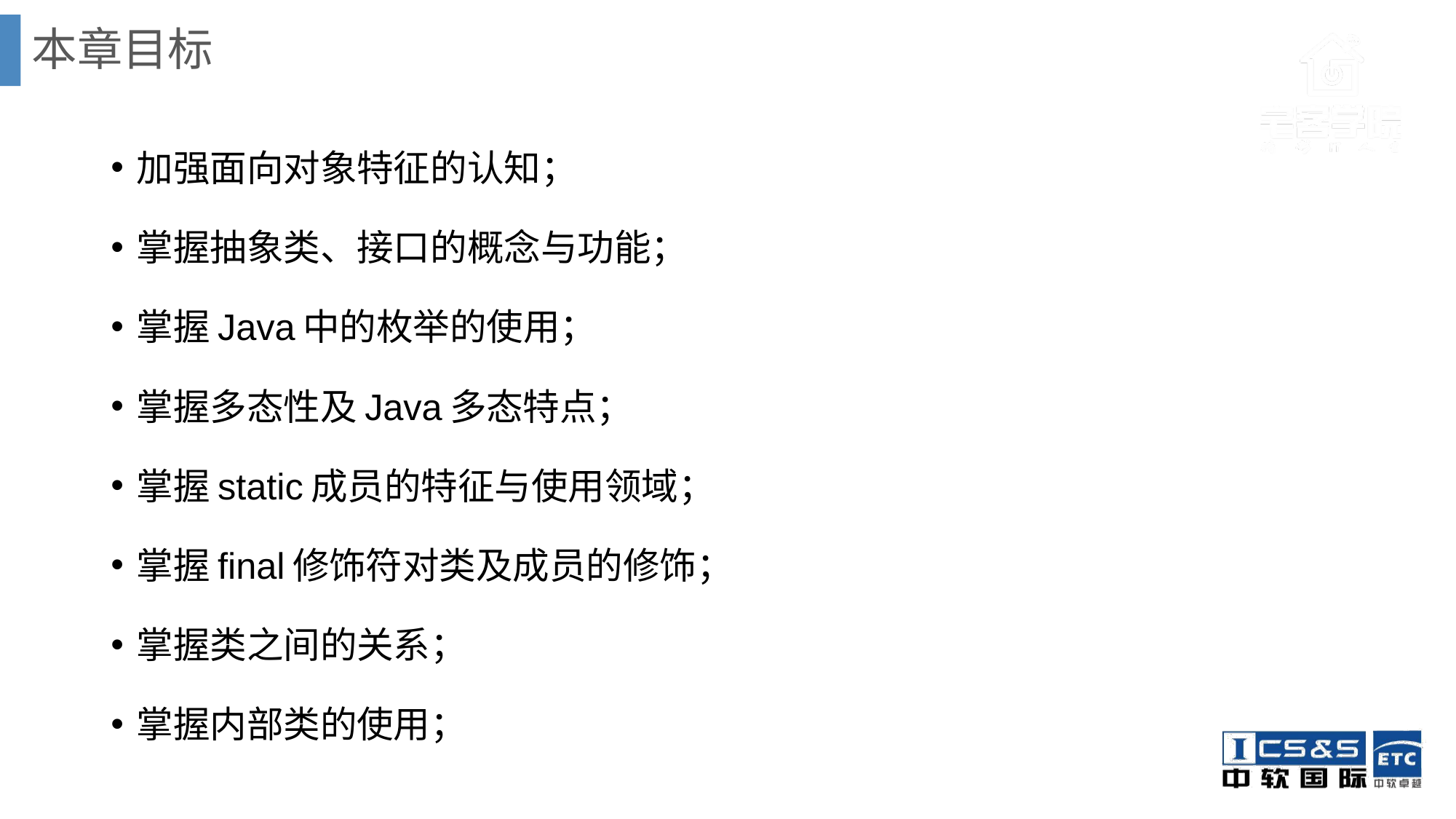

# 本章目标
加强面向对象特征的认知；
掌握抽象类、接口的概念与功能；
掌握Java中的枚举的使用；
掌握多态性及Java多态特点；
掌握static成员的特征与使用领域；
掌握final修饰符对类及成员的修饰；
掌握类之间的关系；
掌握内部类的使用；